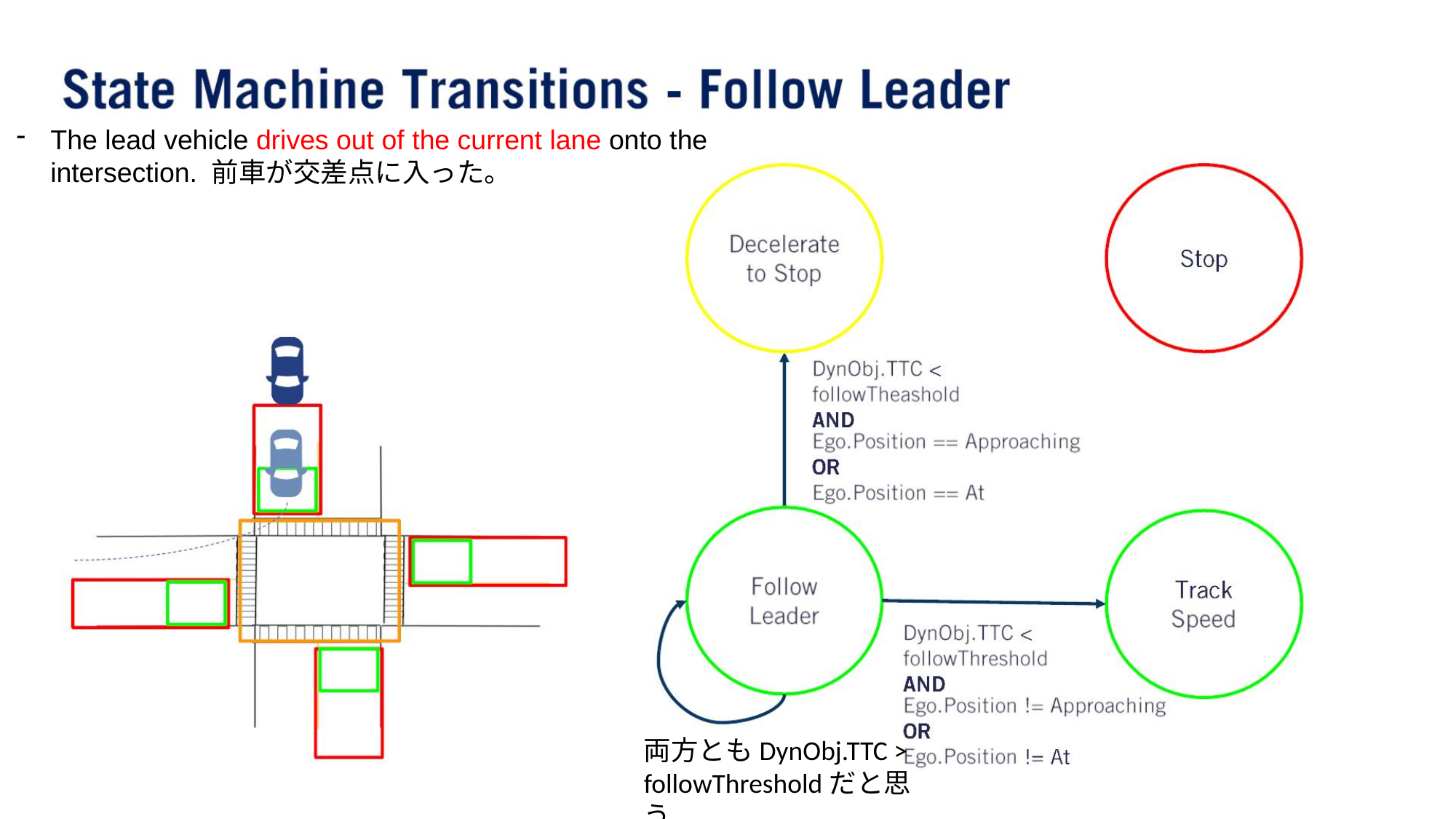

The lead vehicle drives out of the current lane onto the intersection. 前⾞が交差点に入った。
両方ともDynObj.TTC > followThresholdだと思う